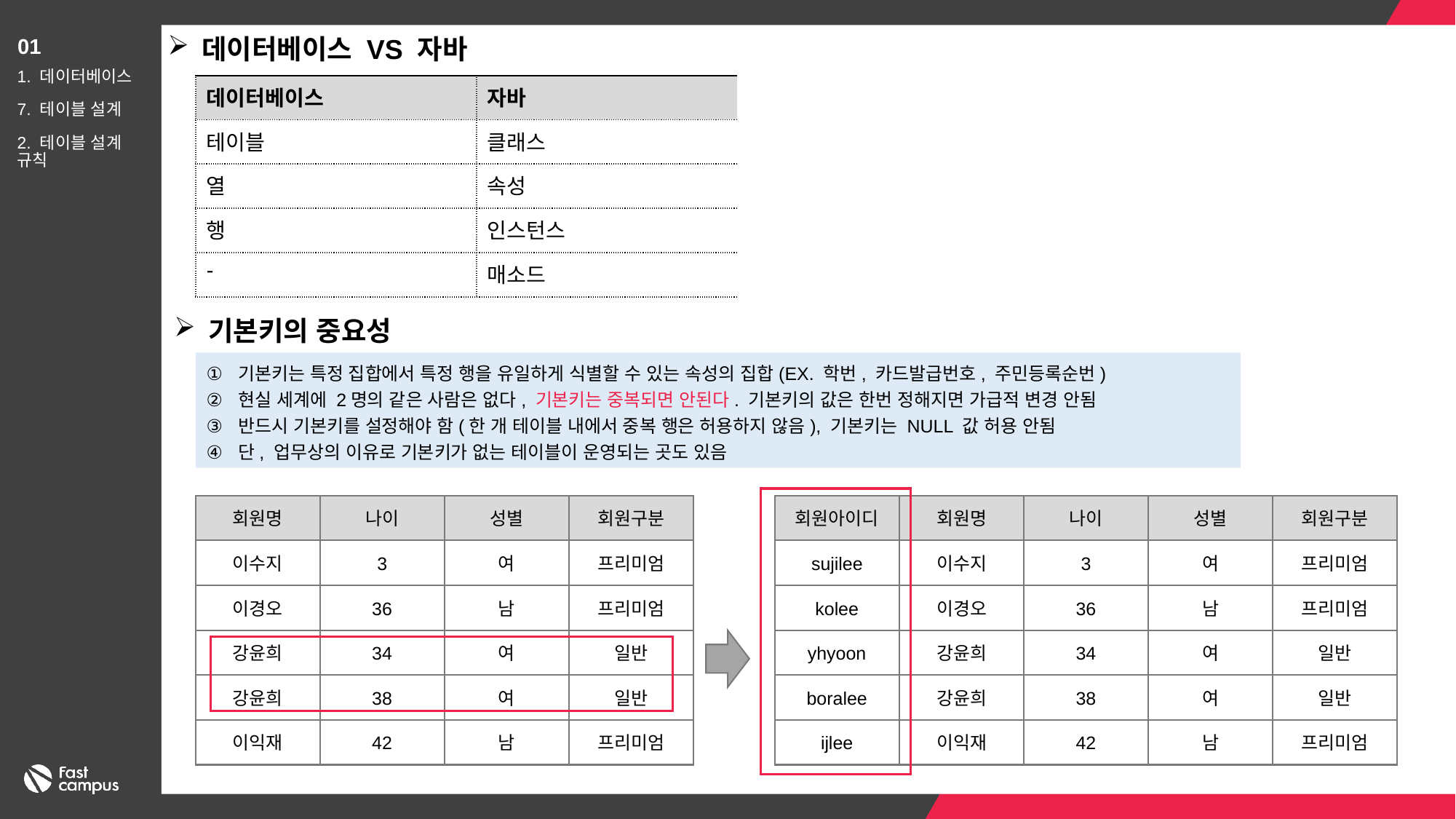

데이터베이스 VS 자바
01
1. 데이터베이스
7. 테이블 설계
2. 테이블 설계 규칙
| 데이터베이스 | 자바 |
| --- | --- |
| 테이블 | 클래스 |
| 열 | 속성 |
| 행 | 인스턴스 |
| - | 매소드 |
기본키의 중요성
기본키는 특정 집합에서 특정 행을 유일하게 식별할 수 있는 속성의 집합(EX. 학번, 카드발급번호, 주민등록순번)
현실 세계에 2명의 같은 사람은 없다, 기본키는 중복되면 안된다. 기본키의 값은 한번 정해지면 가급적 변경 안됨
반드시 기본키를 설정해야 함(한 개 테이블 내에서 중복 행은 허용하지 않음), 기본키는 NULL 값 허용 안됨
단, 업무상의 이유로 기본키가 없는 테이블이 운영되는 곳도 있음

회원명
나이
성별
회원구분
회원아이디
회원명
나이
성별
회원구분
프리미엄
여
이수지
3
sujilee
프리미엄
여
이수지
3
남
프리미엄
이경오
36
kolee
남
프리미엄
이경오
36

일반
여
강윤희
34
yhyoon
일반
여
강윤희
34

일반
여
강윤희
38
boralee
일반
여
강윤희
38
프리미엄
남
이익재
42
ijlee
프리미엄
남
이익재
42